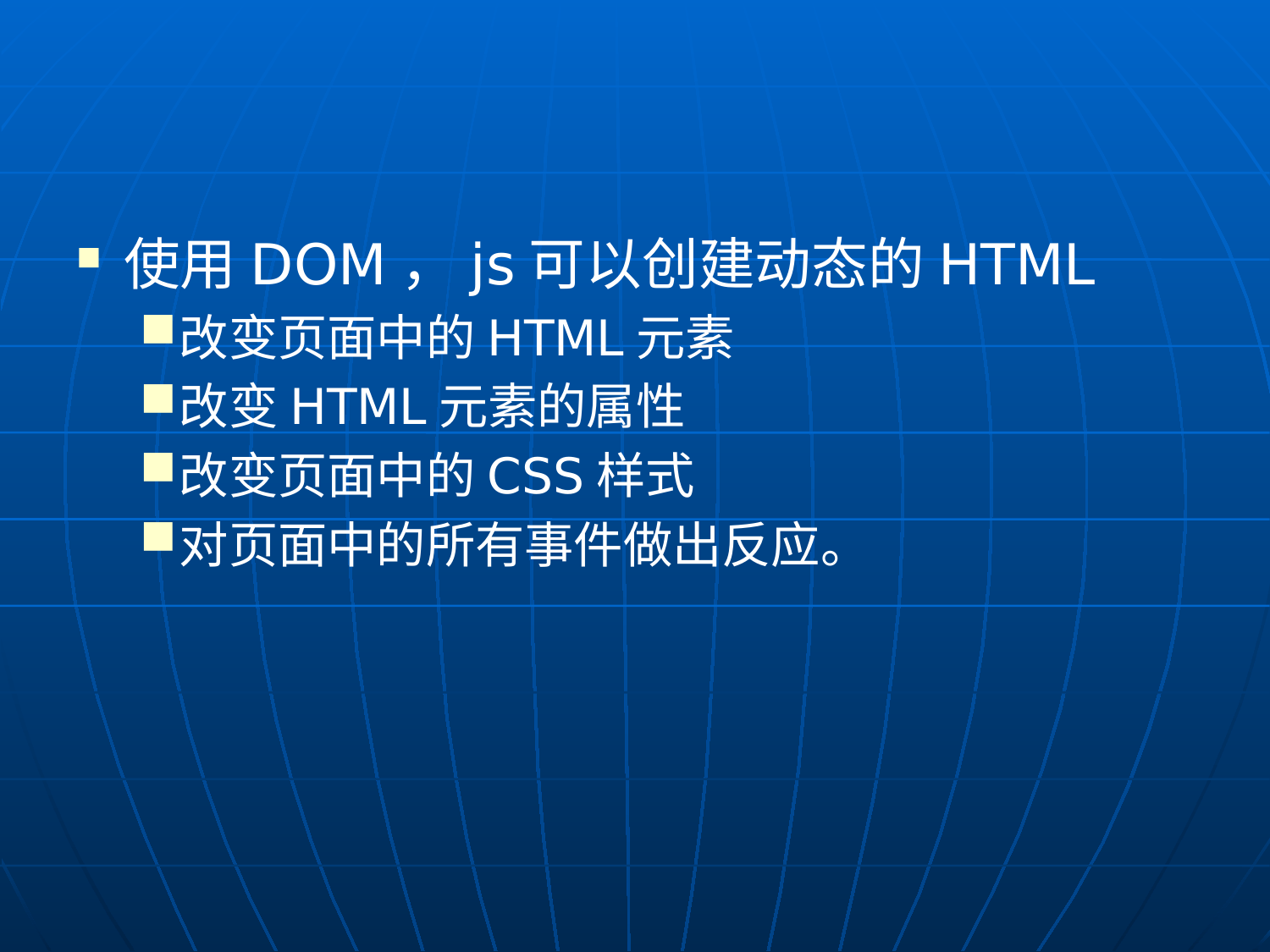

#
使用DOM，js可以创建动态的HTML
改变页面中的HTML元素
改变HTML元素的属性
改变页面中的CSS样式
对页面中的所有事件做出反应。